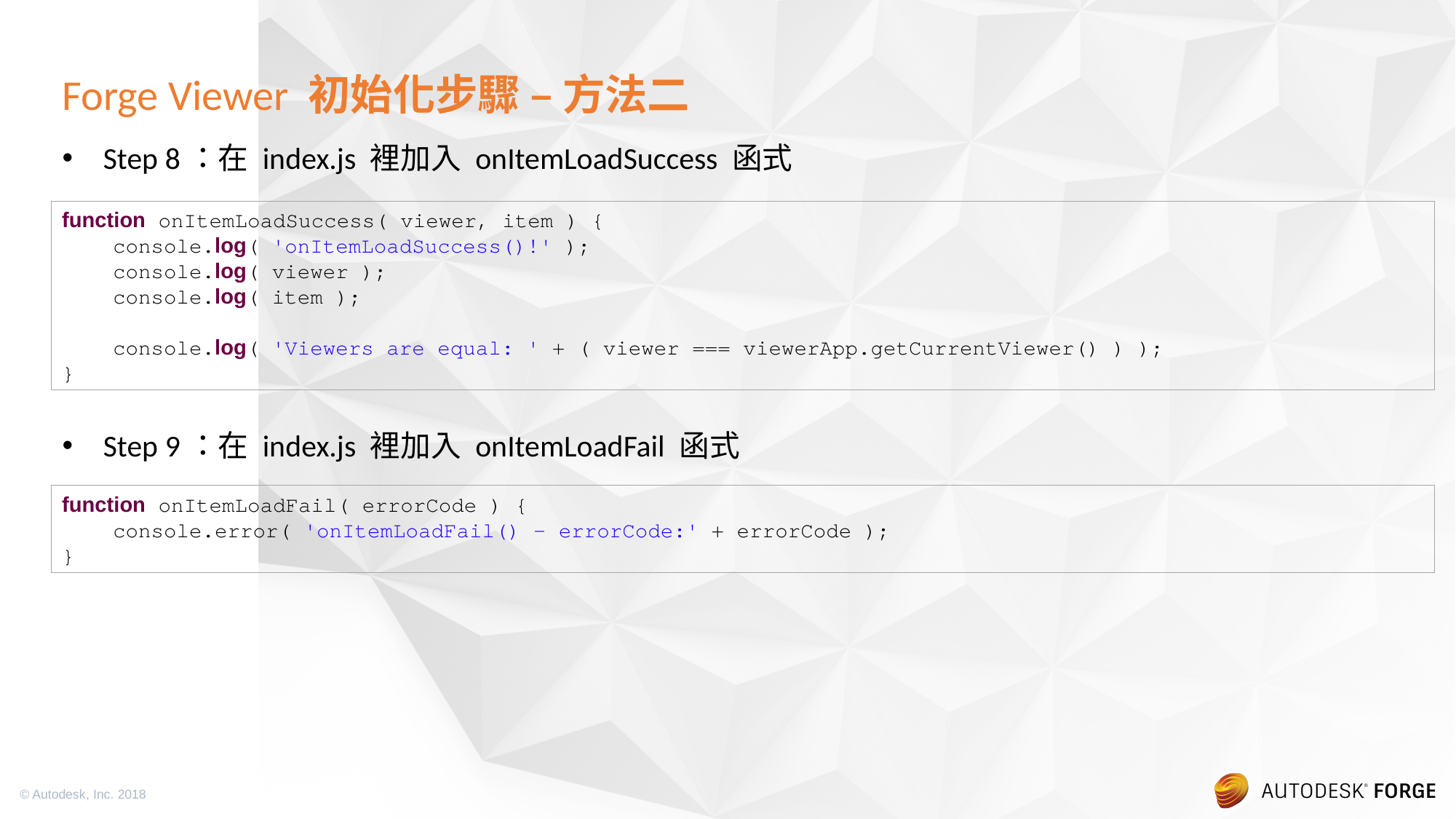

# Forge Viewer 初始化步驟 – 方法二
Step 8：在 index.js 裡加入 onItemLoadSuccess 函式

Step 9：在 index.js 裡加入 onItemLoadFail 函式
function onItemLoadSuccess( viewer, item ) {
    console.log( 'onItemLoadSuccess()!' );
    console.log( viewer );
    console.log( item );

    console.log( 'Viewers are equal: ' + ( viewer === viewerApp.getCurrentViewer() ) );
}
function onItemLoadFail( errorCode ) {
    console.error( 'onItemLoadFail() - errorCode:' + errorCode );
}